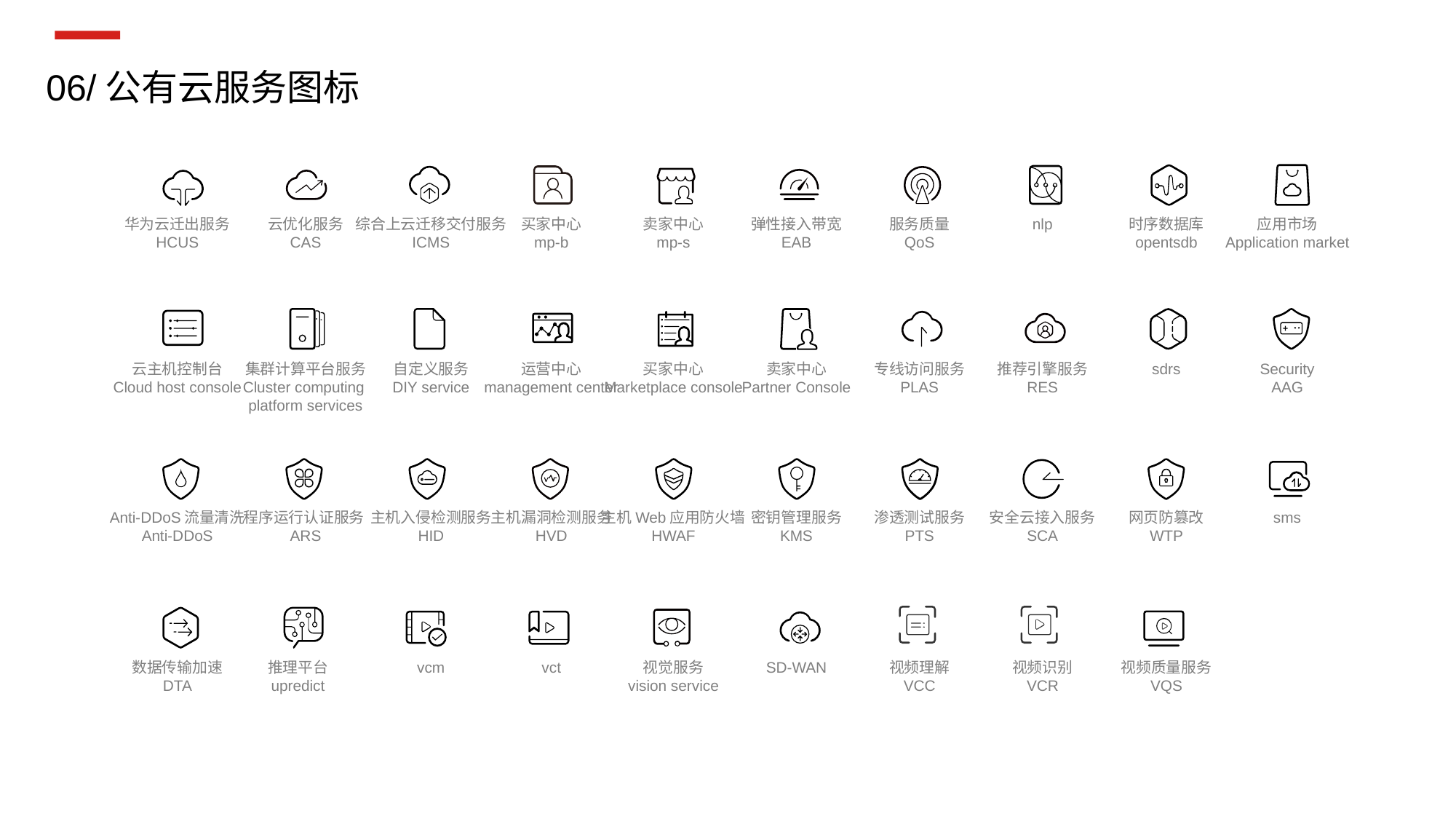

06/公有云服务图标

nlp
华为云迁出服务
HCUS
云优化服务
CAS
综合上云迁移交付服务
ICMS
买家中心
mp-b
卖家中心
mp-s
弹性接入带宽
EAB
服务质量
QoS
时序数据库
opentsdb
应用市场
Application market

sdrs
云主机控制台
Cloud host console
集群计算平台服务
Cluster computing
platform services
自定义服务
DIY service
运营中心
management center
买家中心
Marketplace console
卖家中心
Partner Console
专线访问服务
PLAS
推荐引擎服务
RES
Security
AAG

sms
Anti-DDoS流量清洗
Anti-DDoS
程序运行认证服务
ARS
主机入侵检测服务
HID
主机漏洞检测服务
HVD
主机Web应用防火墙
HWAF
密钥管理服务
KMS
渗透测试服务
PTS
安全云接入服务
SCA
网页防篡改
WTP

数据传输加速
DTA
推理平台
upredict
vcm
vct
视觉服务
vision service
SD-WAN
视频理解
VCC
视频识别
VCR
视频质量服务
VQS